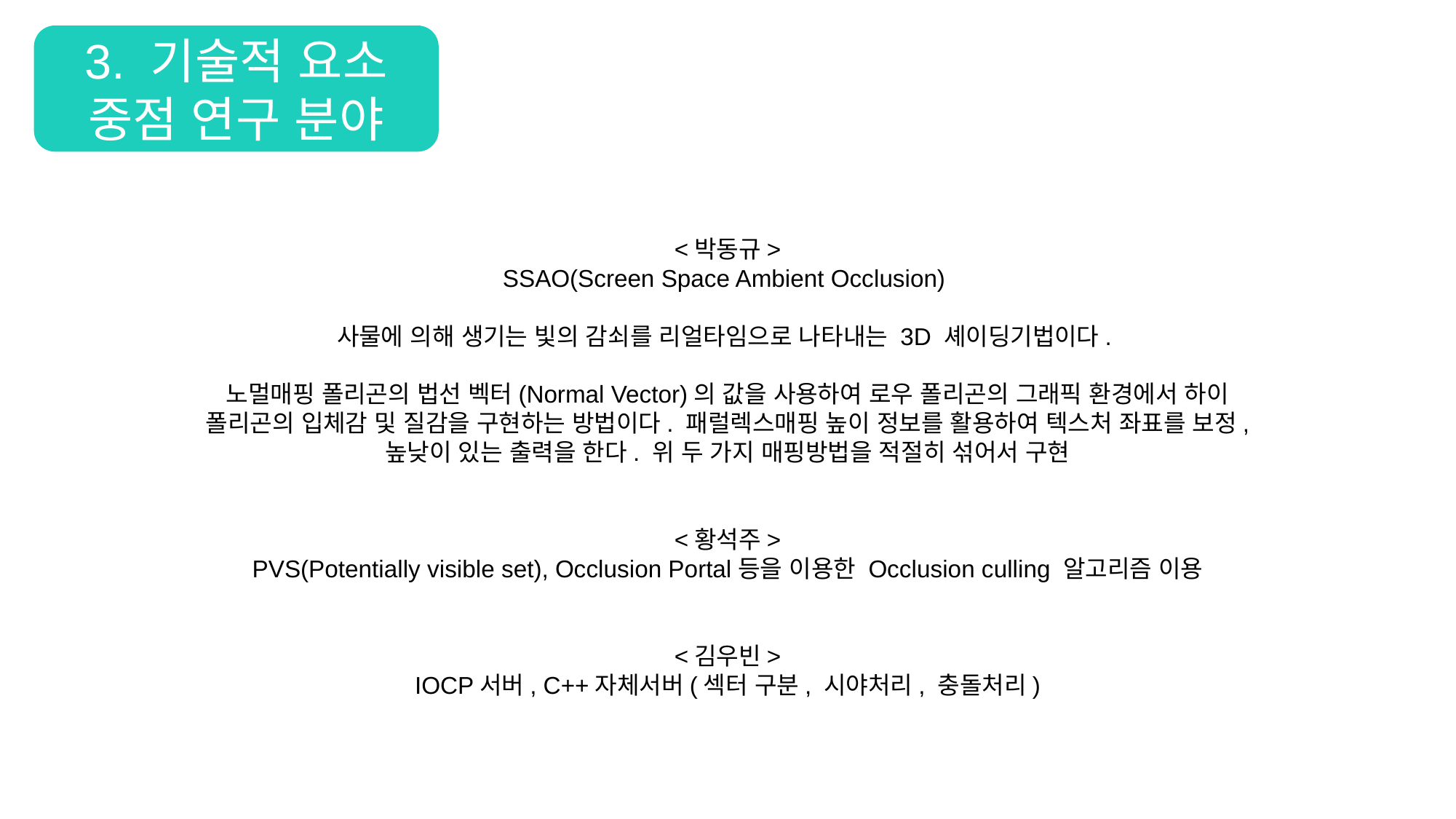

3. 기술적 요소
중점 연구 분야

<박동규>
SSAO(Screen Space Ambient Occlusion)

사물에 의해 생기는 빛의 감쇠를 리얼타임으로 나타내는 3D 셰이딩기법이다.

노멀매핑 폴리곤의 법선 벡터(Normal Vector)의 값을 사용하여 로우 폴리곤의 그래픽 환경에서 하이 폴리곤의 입체감 및 질감을 구현하는 방법이다. 패럴렉스매핑 높이 정보를 활용하여 텍스처 좌표를 보정, 높낮이 있는 출력을 한다. 위 두 가지 매핑방법을 적절히 섞어서 구현

<황석주>
PVS(Potentially visible set), Occlusion Portal등을 이용한 Occlusion culling 알고리즘 이용

<김우빈>
IOCP서버, C++자체서버(섹터 구분, 시야처리, 충돌처리)